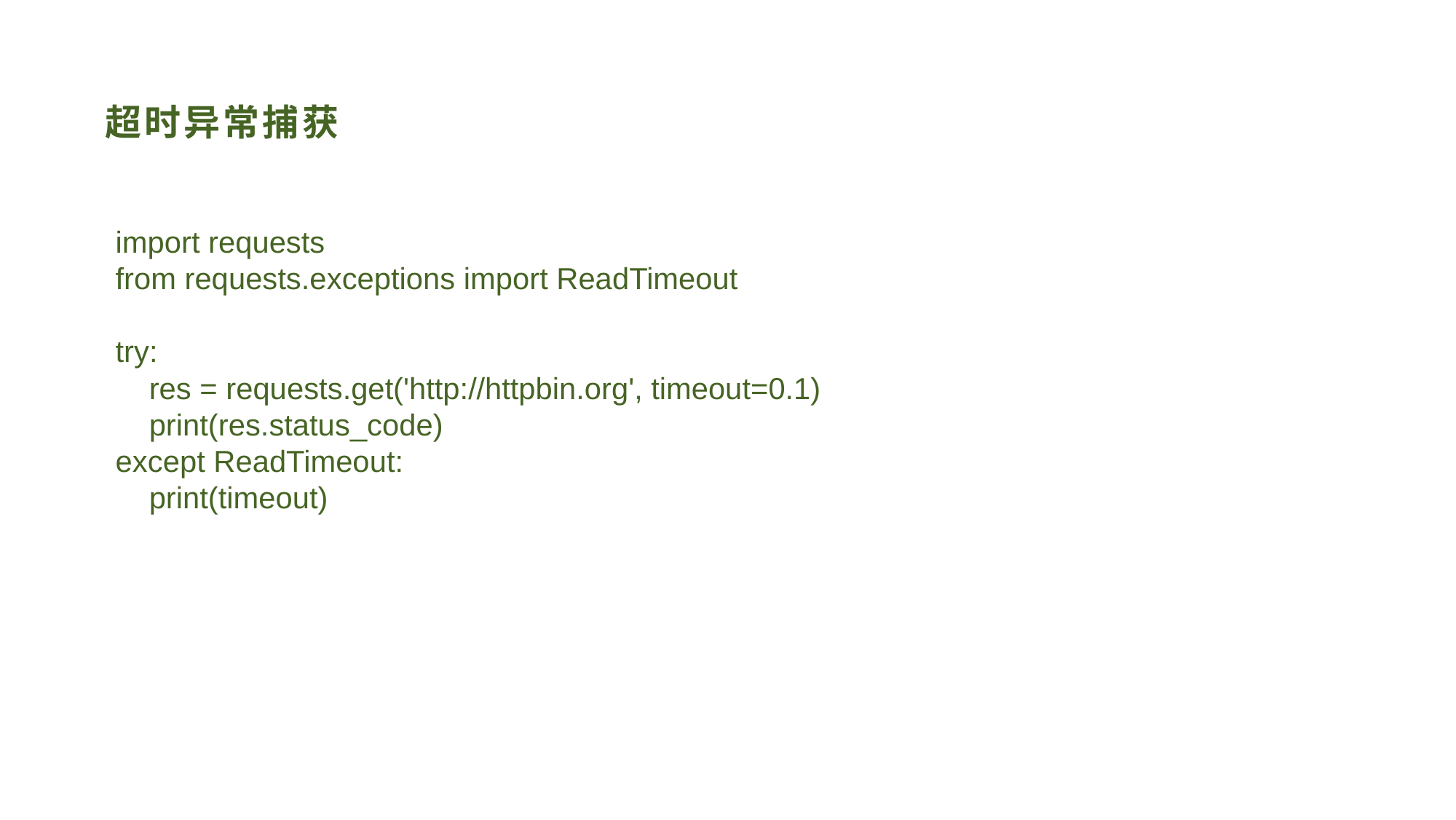

# 超时异常捕获
import requests
from requests.exceptions import ReadTimeout

try:
    res = requests.get('http://httpbin.org', timeout=0.1)
    print(res.status_code)
except ReadTimeout:
    print(timeout)